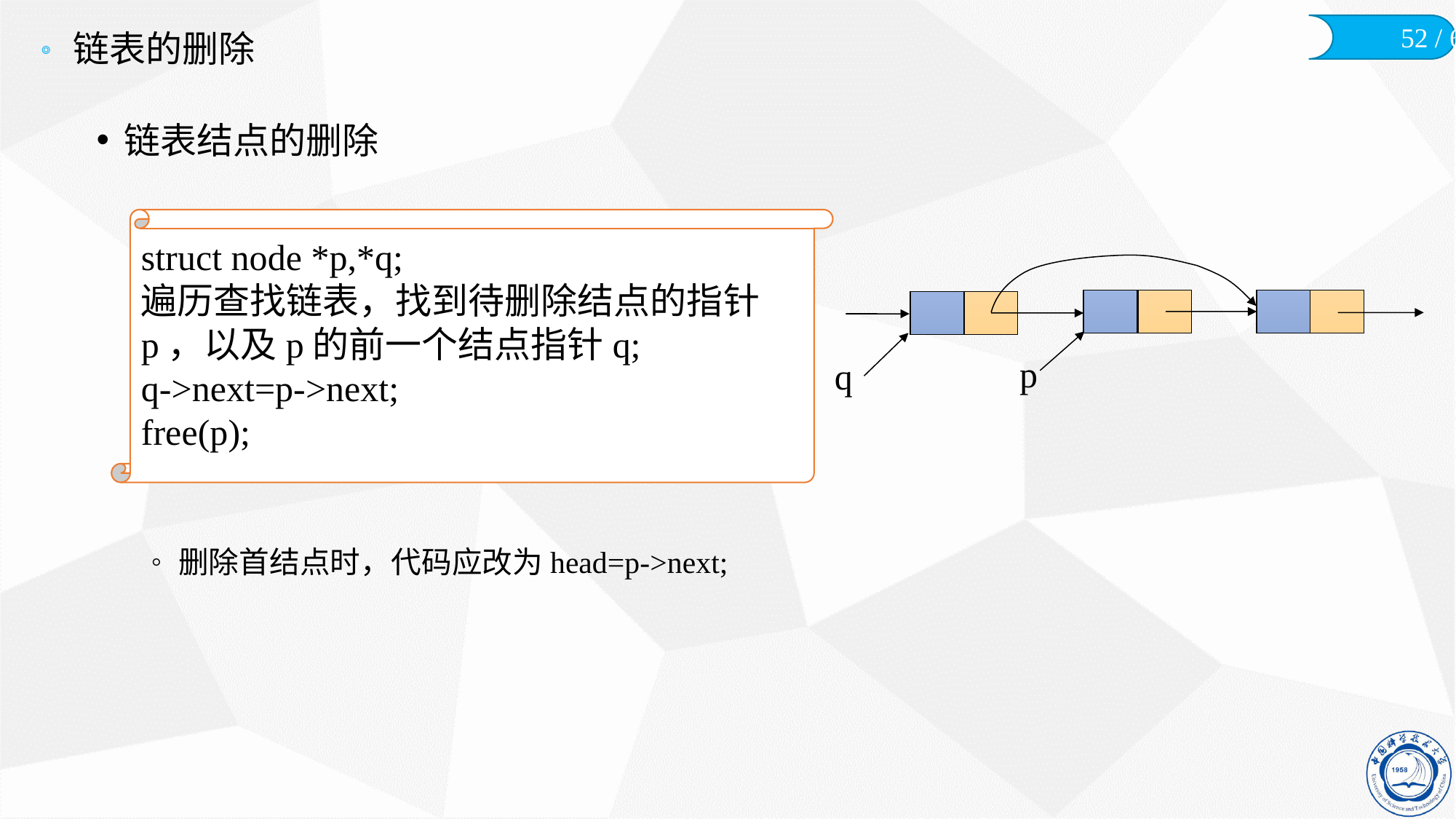

# 链表的删除
链表结点的删除

删除首结点时，代码应改为head=p->next;
struct node *p,*q;
遍历查找链表，找到待删除结点的指针p，以及p的前一个结点指针q;
q->next=p->next;
free(p);

p
q